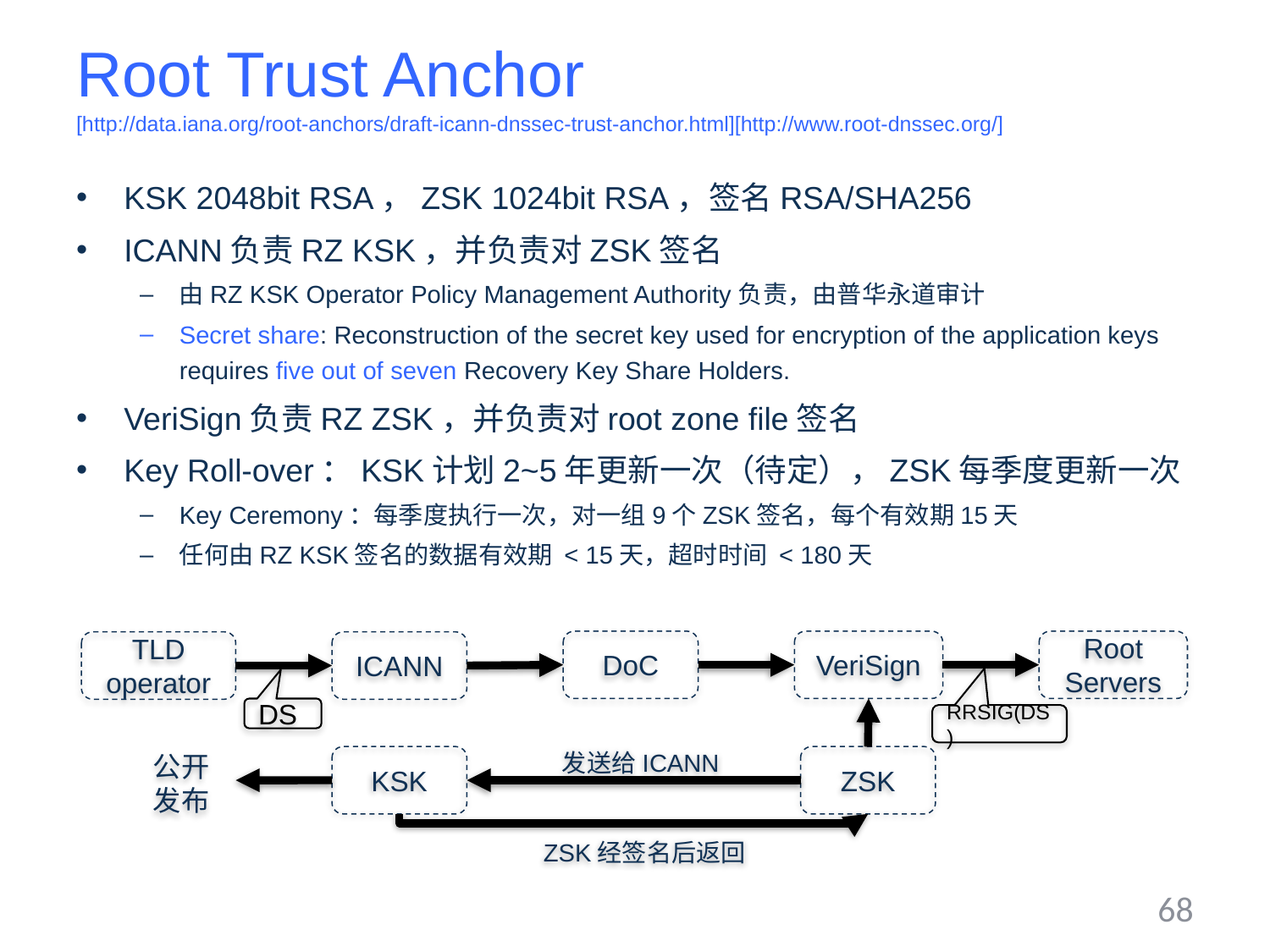

# Root Trust Anchor [http://data.iana.org/root-anchors/draft-icann-dnssec-trust-anchor.html][http://www.root-dnssec.org/]
KSK 2048bit RSA，ZSK 1024bit RSA，签名RSA/SHA256
ICANN负责RZ KSK，并负责对ZSK签名
由RZ KSK Operator Policy Management Authority负责，由普华永道审计
Secret share: Reconstruction of the secret key used for encryption of the application keys requires five out of seven Recovery Key Share Holders.
VeriSign负责RZ ZSK，并负责对root zone file签名
Key Roll-over：KSK计划2~5年更新一次（待定），ZSK每季度更新一次
Key Ceremony：每季度执行一次，对一组9个ZSK签名，每个有效期15天
任何由RZ KSK签名的数据有效期 < 15天，超时时间 < 180天
DoC
VeriSign
Root
Servers
TLD
operator
ICANN
DS
RRSIG(DS)
发送给ICANN
KSK
ZSK
公开
发布
ZSK经签名后返回
68